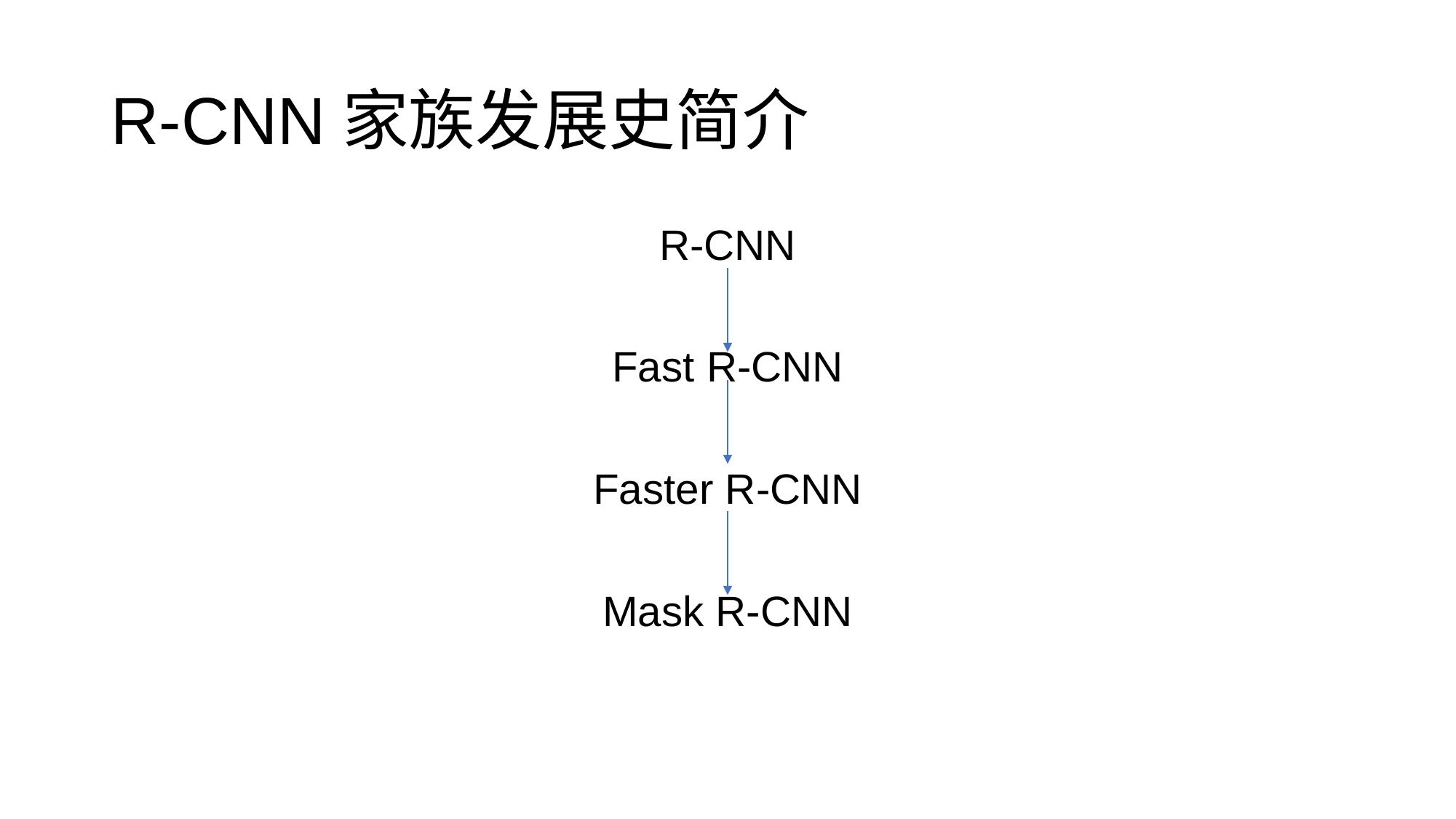

# R-CNN家族发展史简介
R-CNN

Fast R-CNN

Faster R-CNN

Mask R-CNN